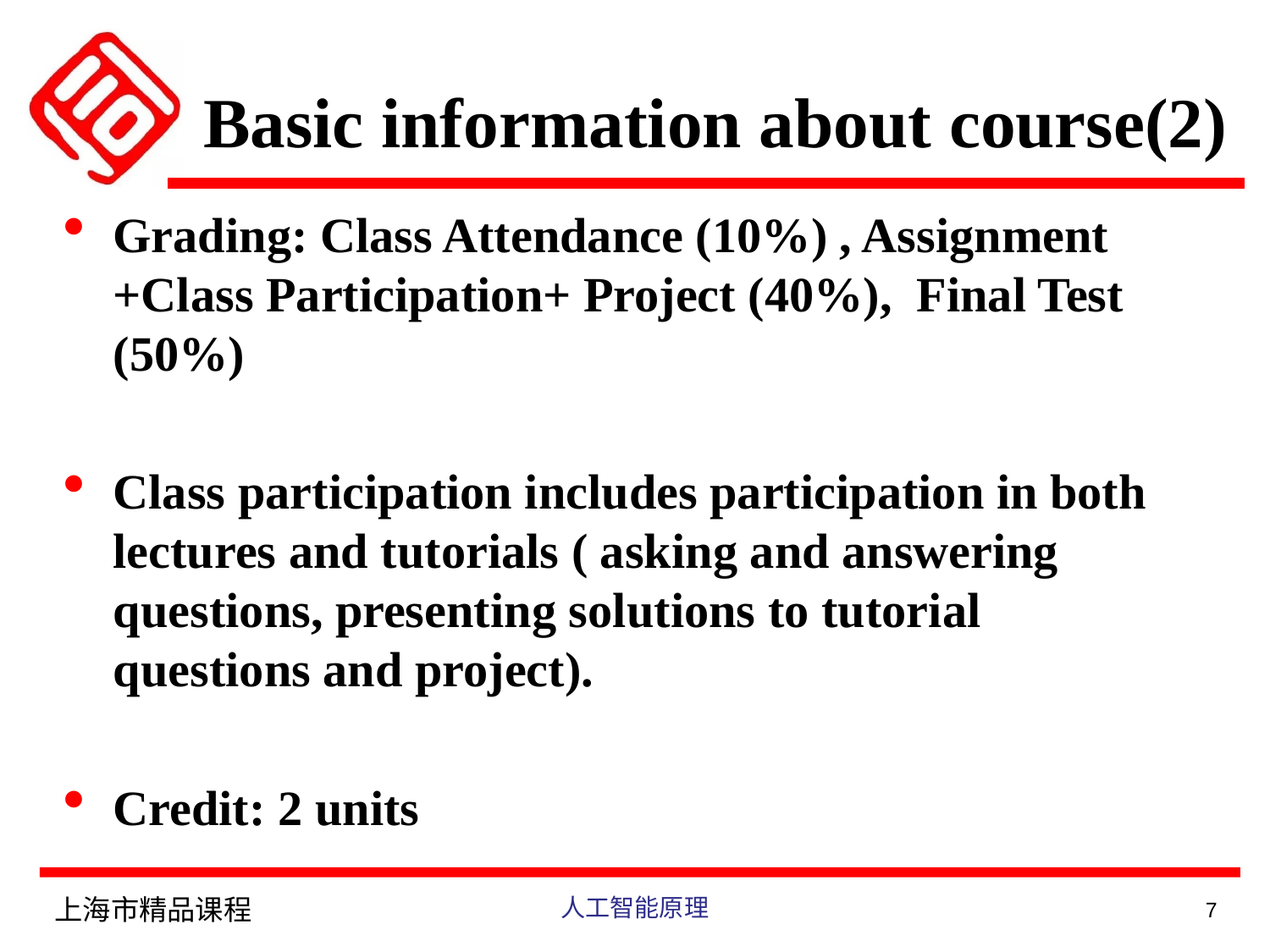

# Basic information about course(2)

Grading: Class Attendance (10%) , Assignment +Class Participation+ Project (40%),  Final Test (50%)

Class participation includes participation in both lectures and tutorials ( asking and answering questions, presenting solutions to tutorial questions and project).

Credit: 2 units
上海市精品课程
人工智能原理
7